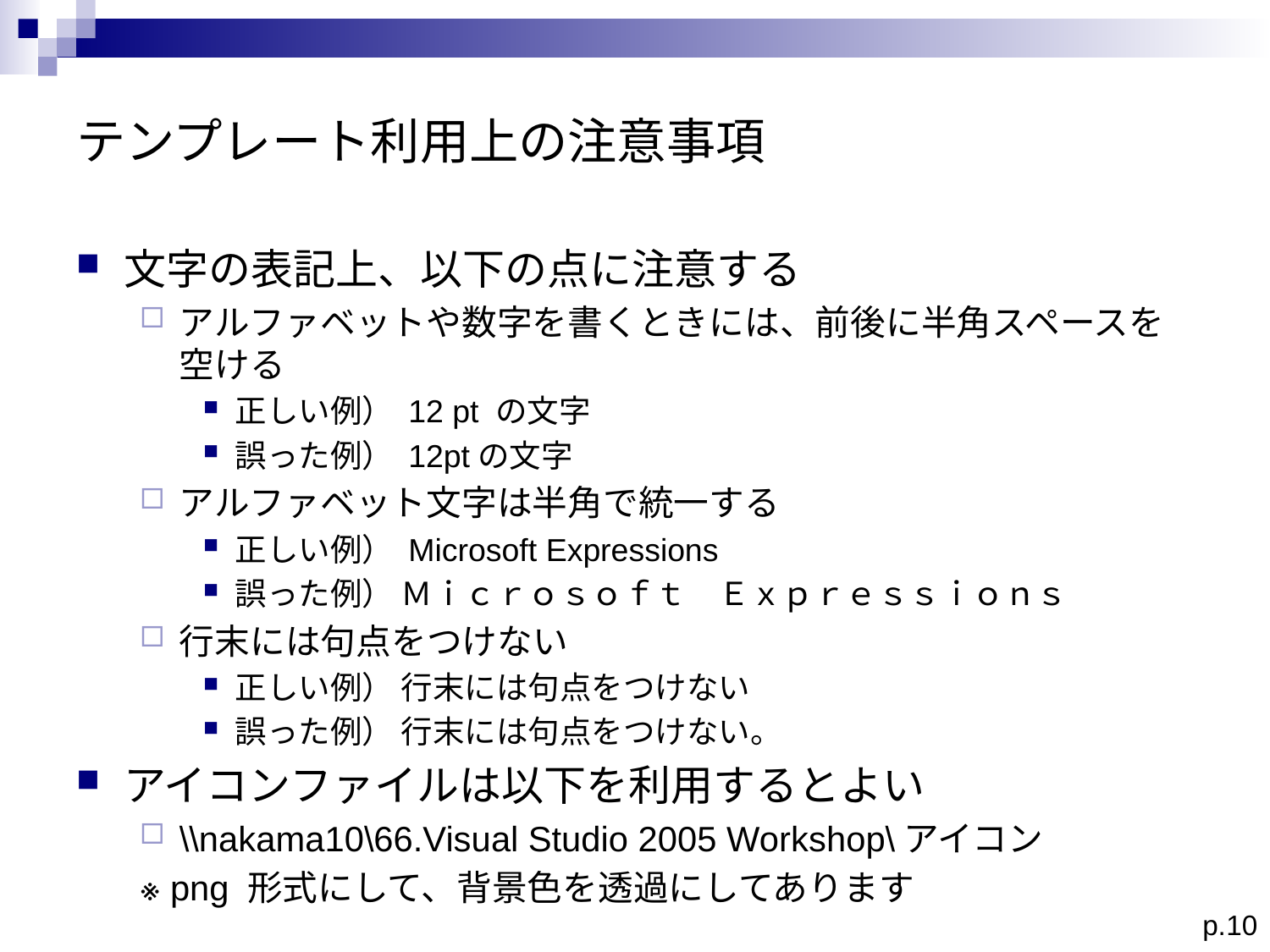

# テンプレート利用上の注意事項
文字の表記上、以下の点に注意する
アルファベットや数字を書くときには、前後に半角スペースを空ける
正しい例） 12 pt の文字
誤った例） 12ptの文字
アルファベット文字は半角で統一する
正しい例） Microsoft Expressions
誤った例） Ｍｉｃｒｏｓｏｆｔ　Ｅｘｐｒｅｓｓｉｏｎｓ
行末には句点をつけない
正しい例） 行末には句点をつけない
誤った例） 行末には句点をつけない。
アイコンファイルは以下を利用するとよい
\\nakama10\66.Visual Studio 2005 Workshop\アイコン
※ png 形式にして、背景色を透過にしてあります